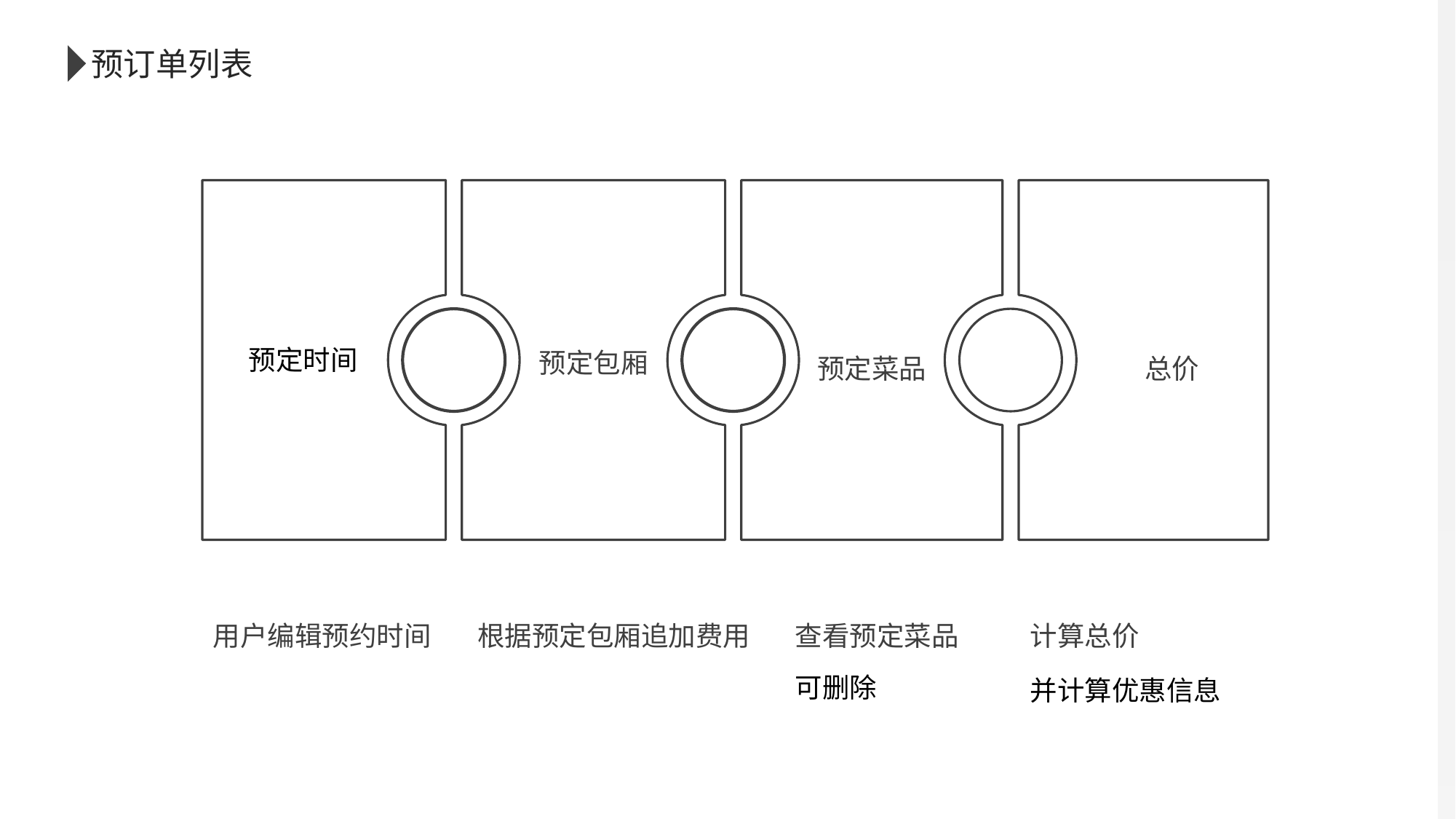

预订单列表

预定包厢

预定菜品
总价

预定时间
用户编辑预约时间
根据预定包厢追加费用
查看预定菜品
计算总价

可删除
并计算优惠信息